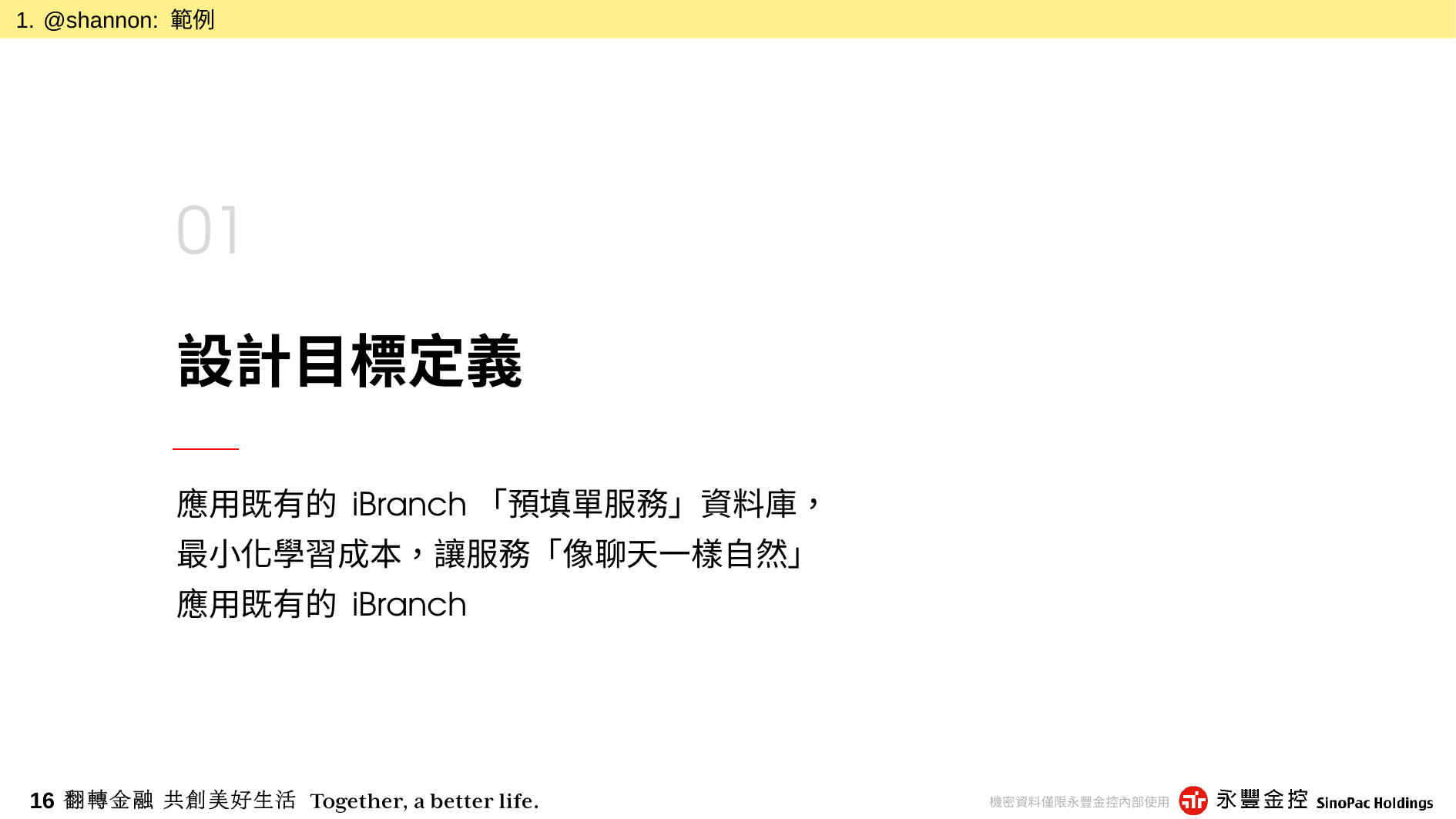

@shannon: 範例
01
# 設計目標定義
應用既有的 iBranch「預填單服務」資料庫，最小化學習成本，讓服務「像聊天一樣自然」應用既有的 iBranch